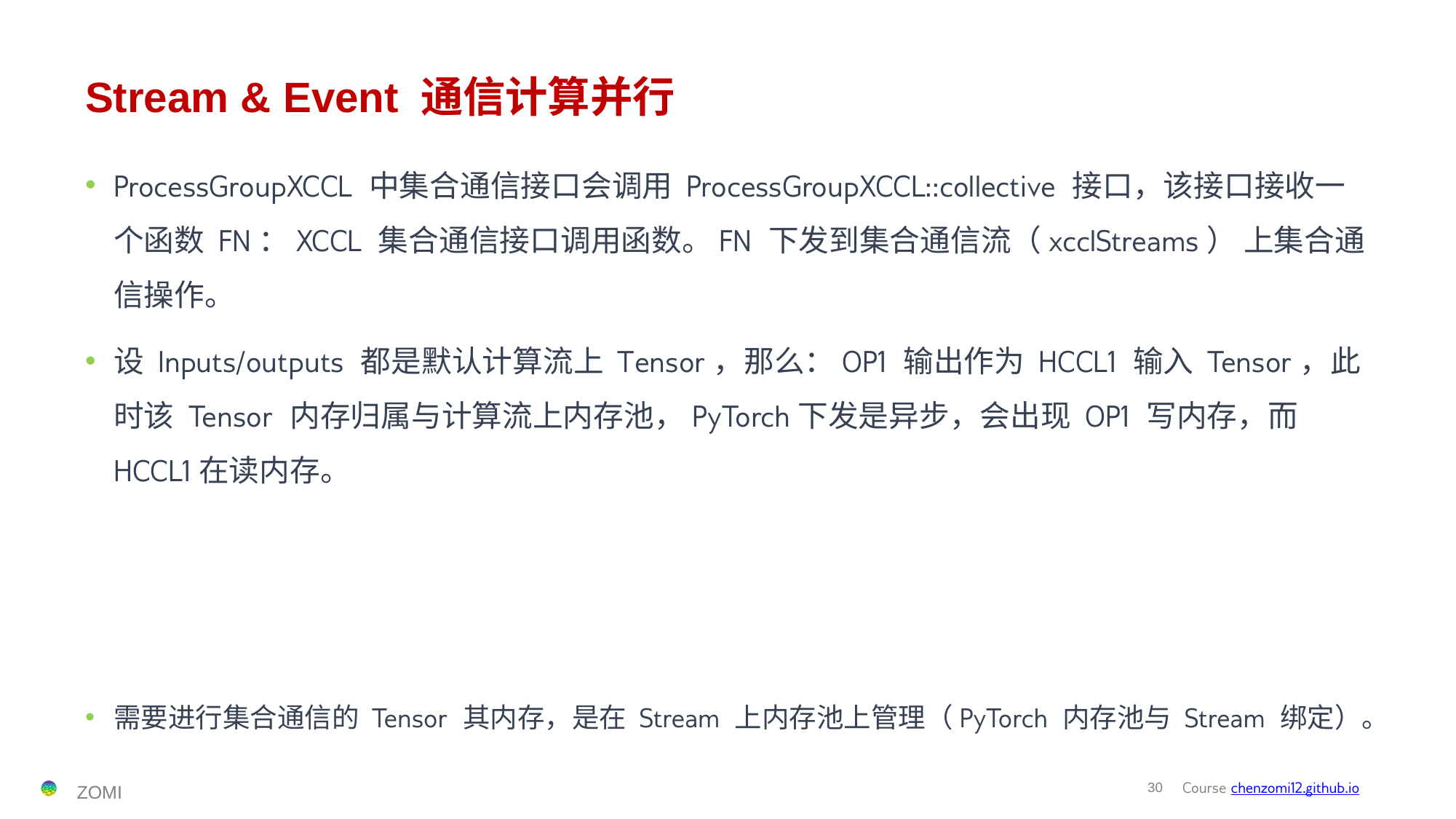

# Stream & Event 通信计算并行
ProcessGroupXCCL 中集合通信接口会调用 ProcessGroupXCCL::collective 接口，该接口接收一个函数 FN：XCCL 集合通信接口调用函数。FN 下发到集合通信流（xcclStreams） 上集合通信操作。
设 Inputs/outputs 都是默认计算流上 Tensor，那么：OP1 输出作为 HCCL1 输入 Tensor，此时该 Tensor 内存归属与计算流上内存池，PyTorch下发是异步，会出现 OP1 写内存，而 HCCL1在读内存。

需要进行集合通信的 Tensor 其内存，是在 Stream 上内存池上管理（PyTorch 内存池与 Stream 绑定）。